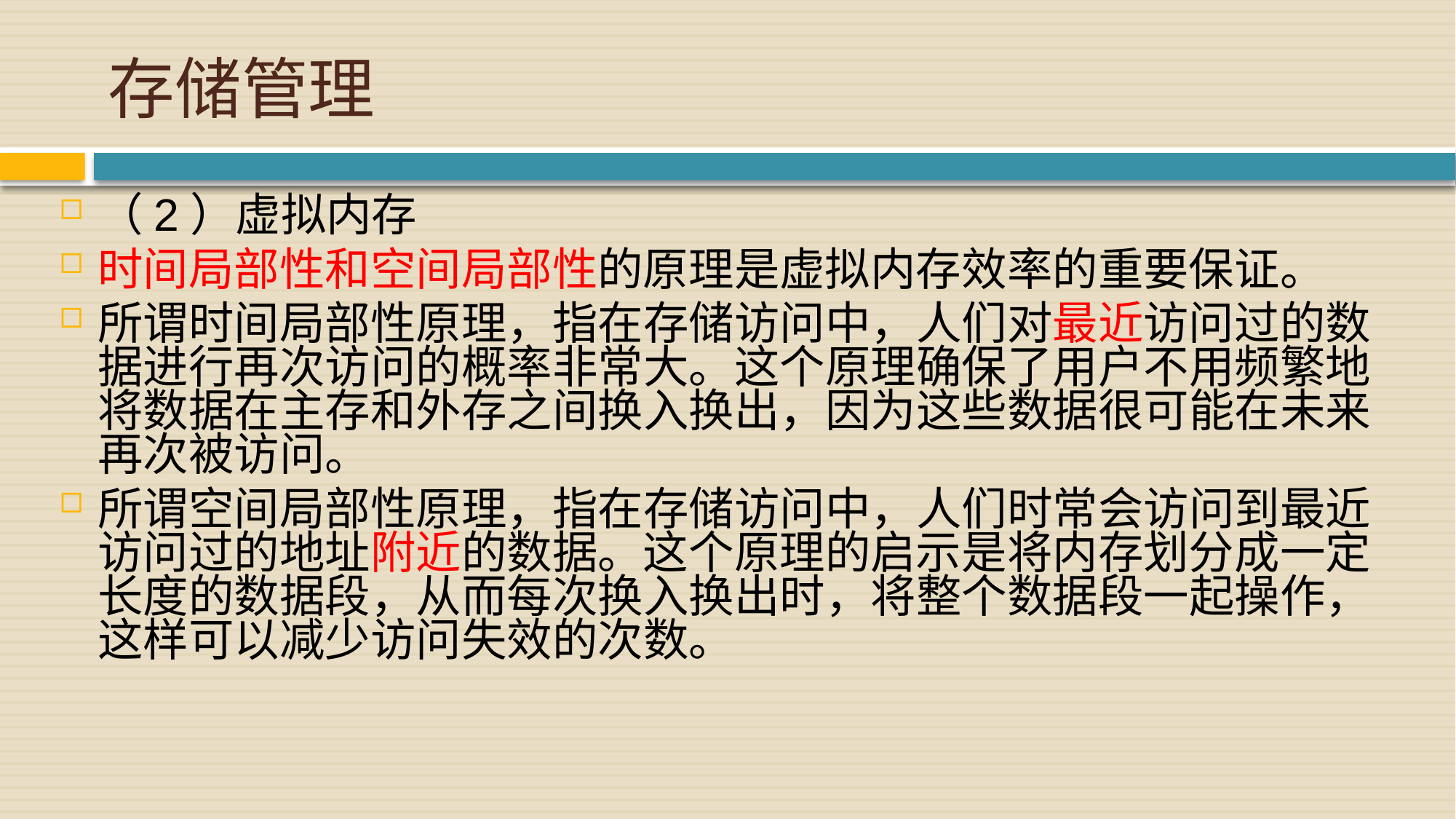

# 存储管理
（2）虚拟内存
时间局部性和空间局部性的原理是虚拟内存效率的重要保证。
所谓时间局部性原理，指在存储访问中，人们对最近访问过的数据进行再次访问的概率非常大。这个原理确保了用户不用频繁地将数据在主存和外存之间换入换出，因为这些数据很可能在未来再次被访问。
所谓空间局部性原理，指在存储访问中，人们时常会访问到最近访问过的地址附近的数据。这个原理的启示是将内存划分成一定长度的数据段，从而每次换入换出时，将整个数据段一起操作，这样可以减少访问失效的次数。